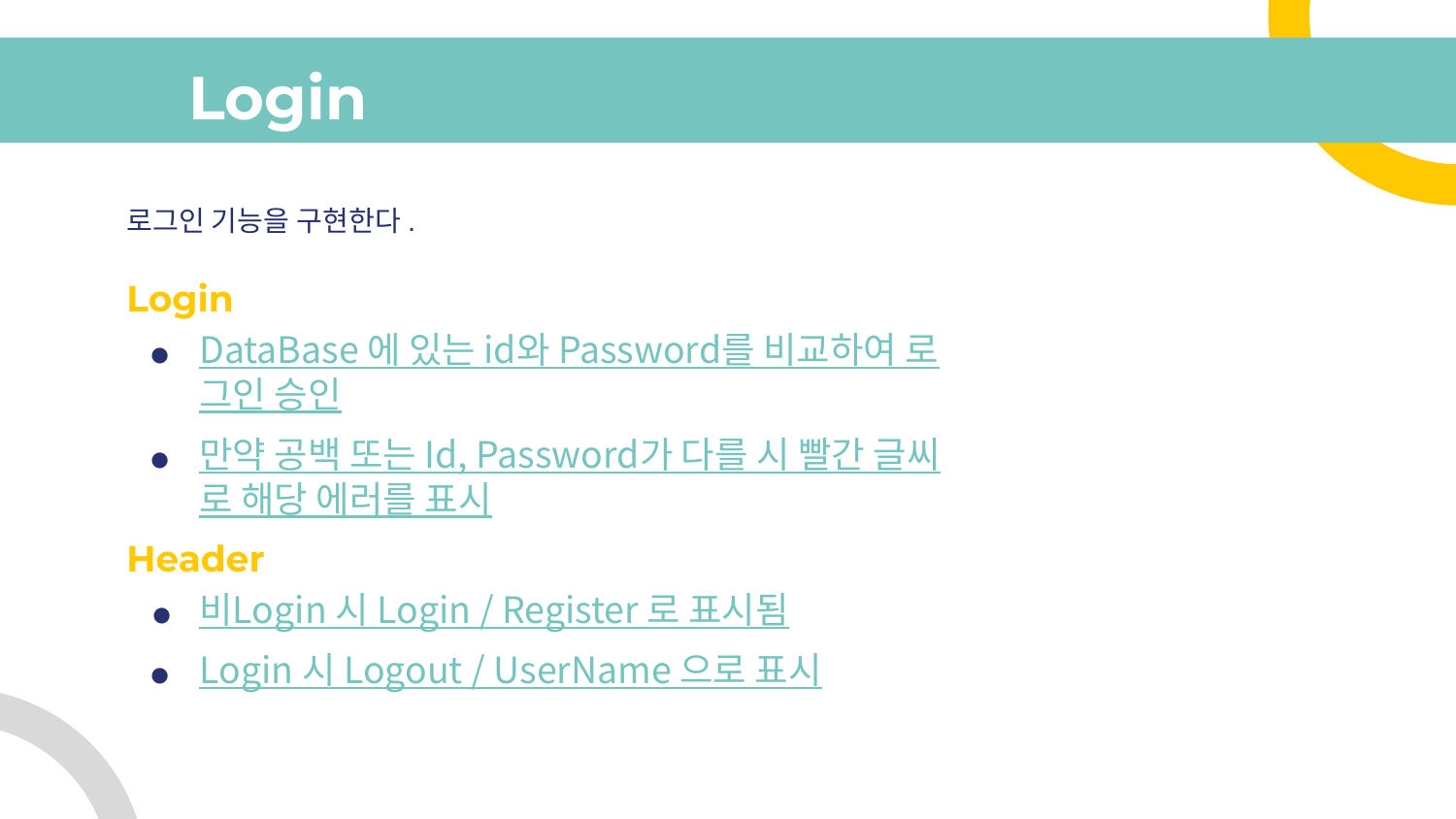

# Login
로그인 기능을 구현한다.
Login
DataBase 에 있는 id와 Password를 비교하여 로그인 승인
만약 공백 또는 Id, Password가 다를 시 빨간 글씨로 해당 에러를 표시
Header
비Login 시 Login / Register 로 표시됨
Login 시 Logout / UserName 으로 표시